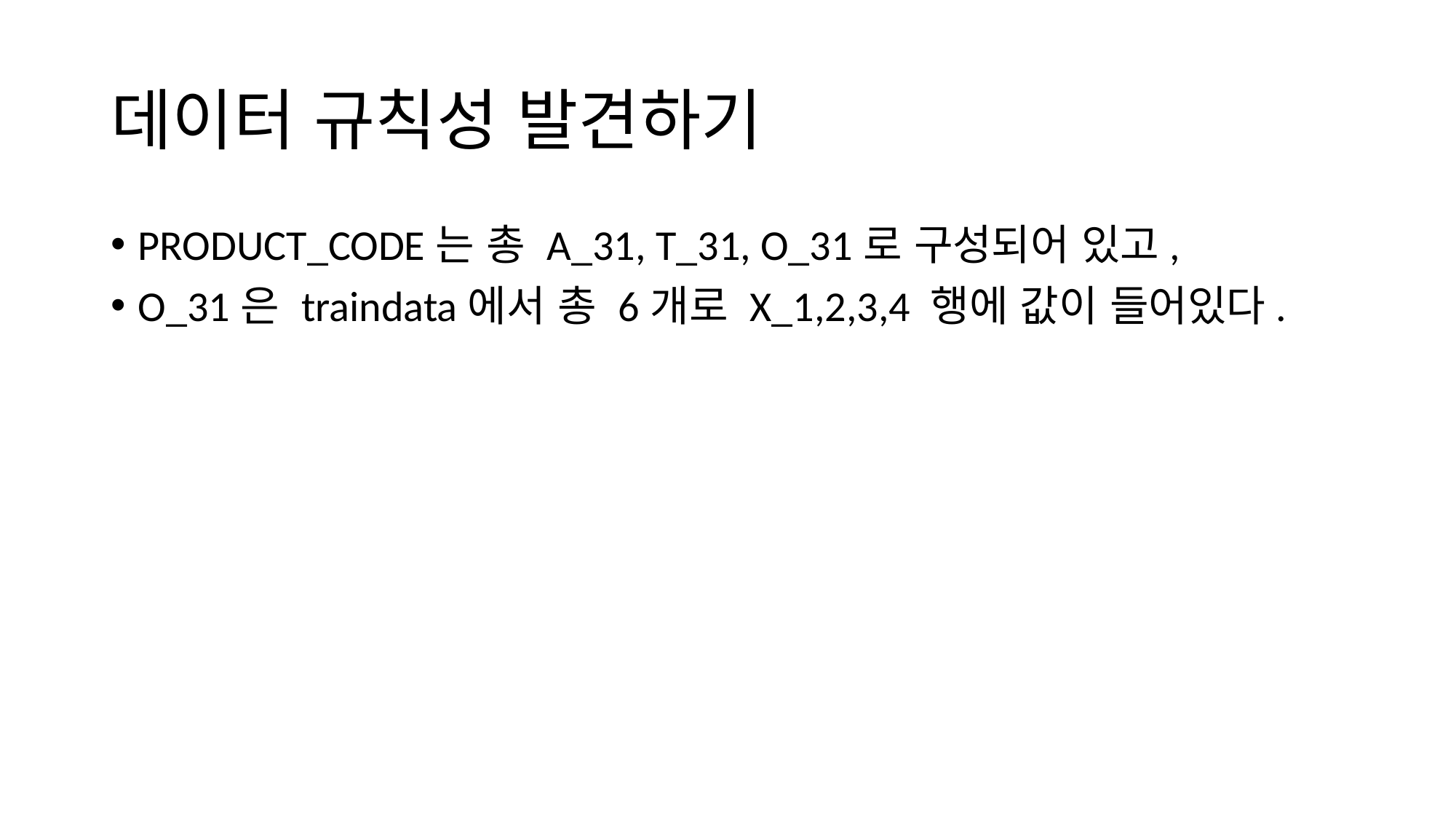

# 데이터 규칙성 발견하기
PRODUCT_CODE는 총 A_31, T_31, O_31로 구성되어 있고,
O_31은 traindata에서 총 6개로 X_1,2,3,4 행에 값이 들어있다.